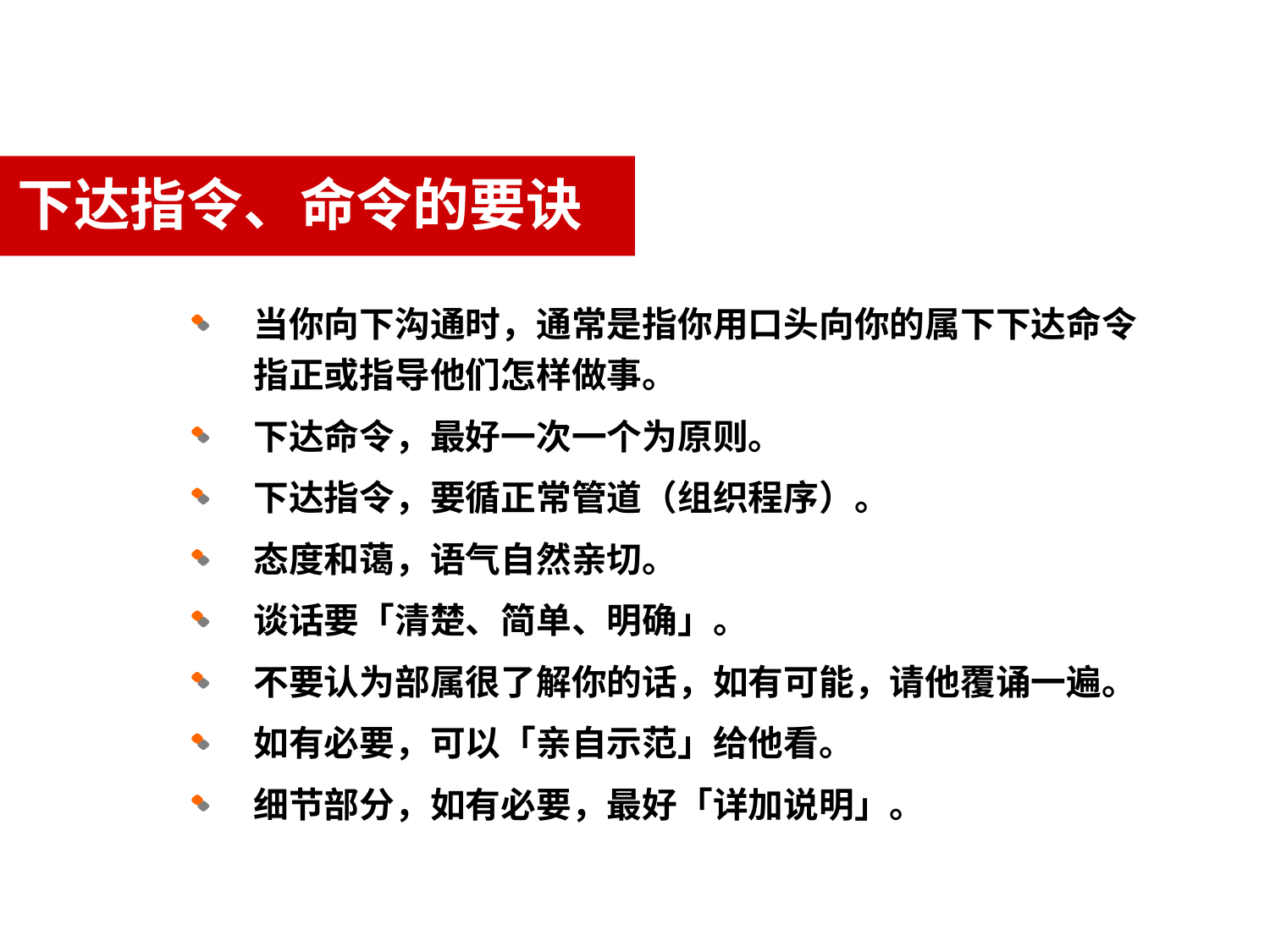

下达指令、命令的要诀

当你向下沟通时，通常是指你用口头向你的属下下达命令指正或指导他们怎样做事。
下达命令，最好一次一个为原则。
下达指令，要循正常管道（组织程序）。
态度和蔼，语气自然亲切。
谈话要「清楚、简单、明确」。
不要认为部属很了解你的话，如有可能，请他覆诵一遍。
如有必要，可以「亲自示范」给他看。
细节部分，如有必要，最好「详加说明」。